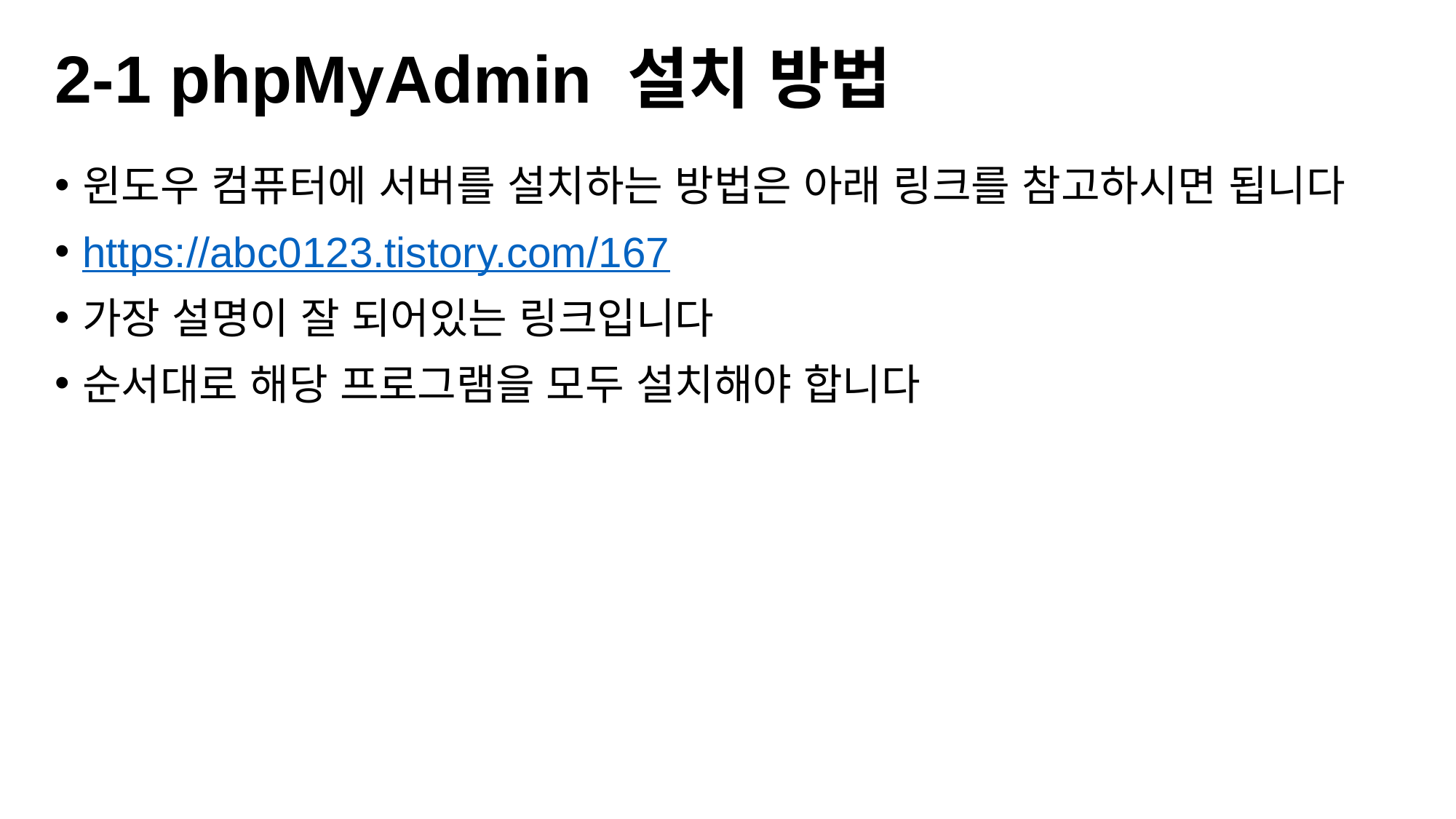

# 2-1 phpMyAdmin 설치 방법
윈도우 컴퓨터에 서버를 설치하는 방법은 아래 링크를 참고하시면 됩니다
https://abc0123.tistory.com/167
가장 설명이 잘 되어있는 링크입니다
순서대로 해당 프로그램을 모두 설치해야 합니다